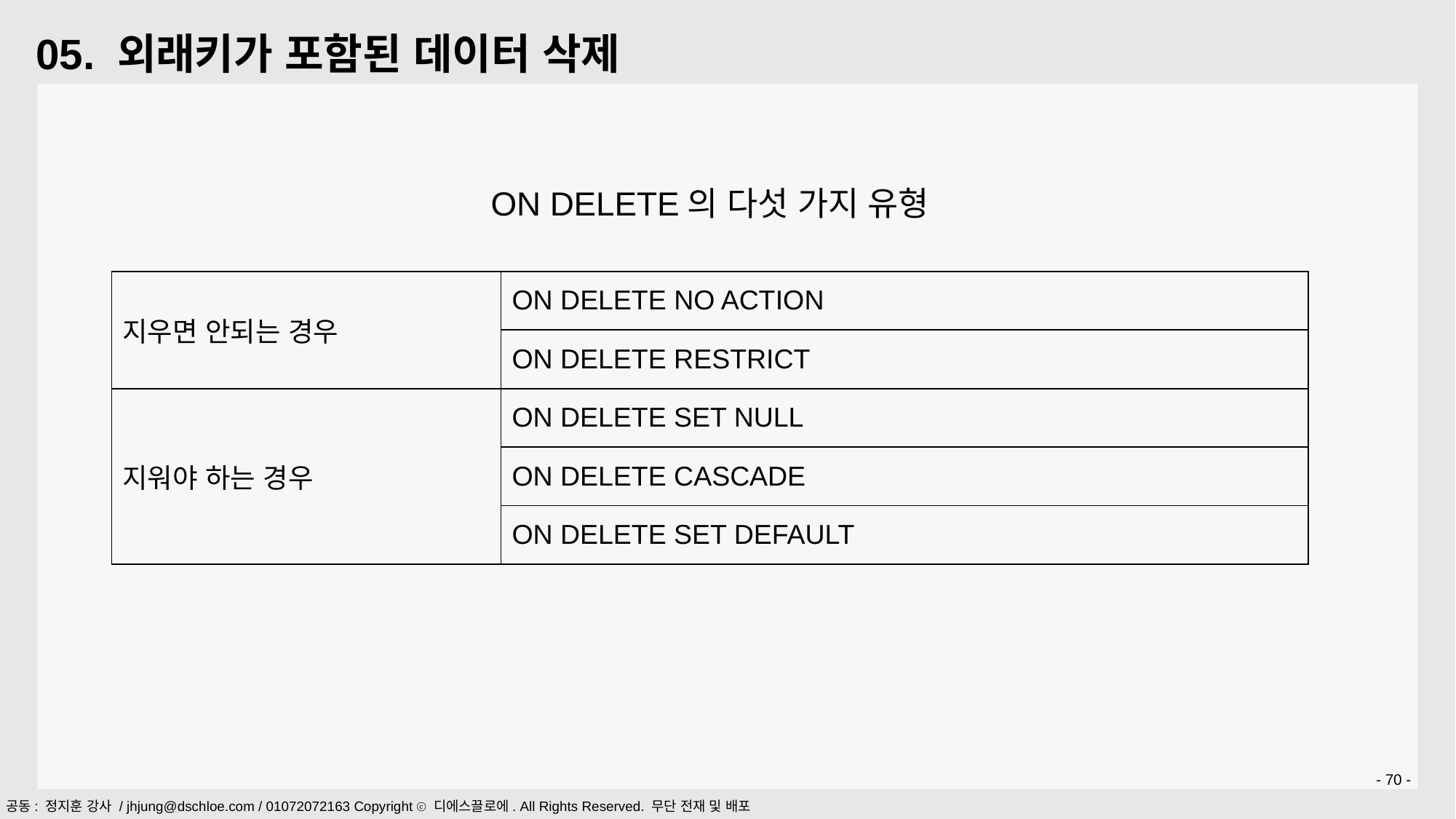

05. 외래키가 포함된 데이터 삭제
ON DELETE의 다섯 가지 유형
| 지우면 안되는 경우 | ON DELETE NO ACTION |
| --- | --- |
|  | ON DELETE RESTRICT |
| 지워야 하는 경우 | ON DELETE SET NULL |
|  | ON DELETE CASCADE |
|  | ON DELETE SET DEFAULT |
- 70 -